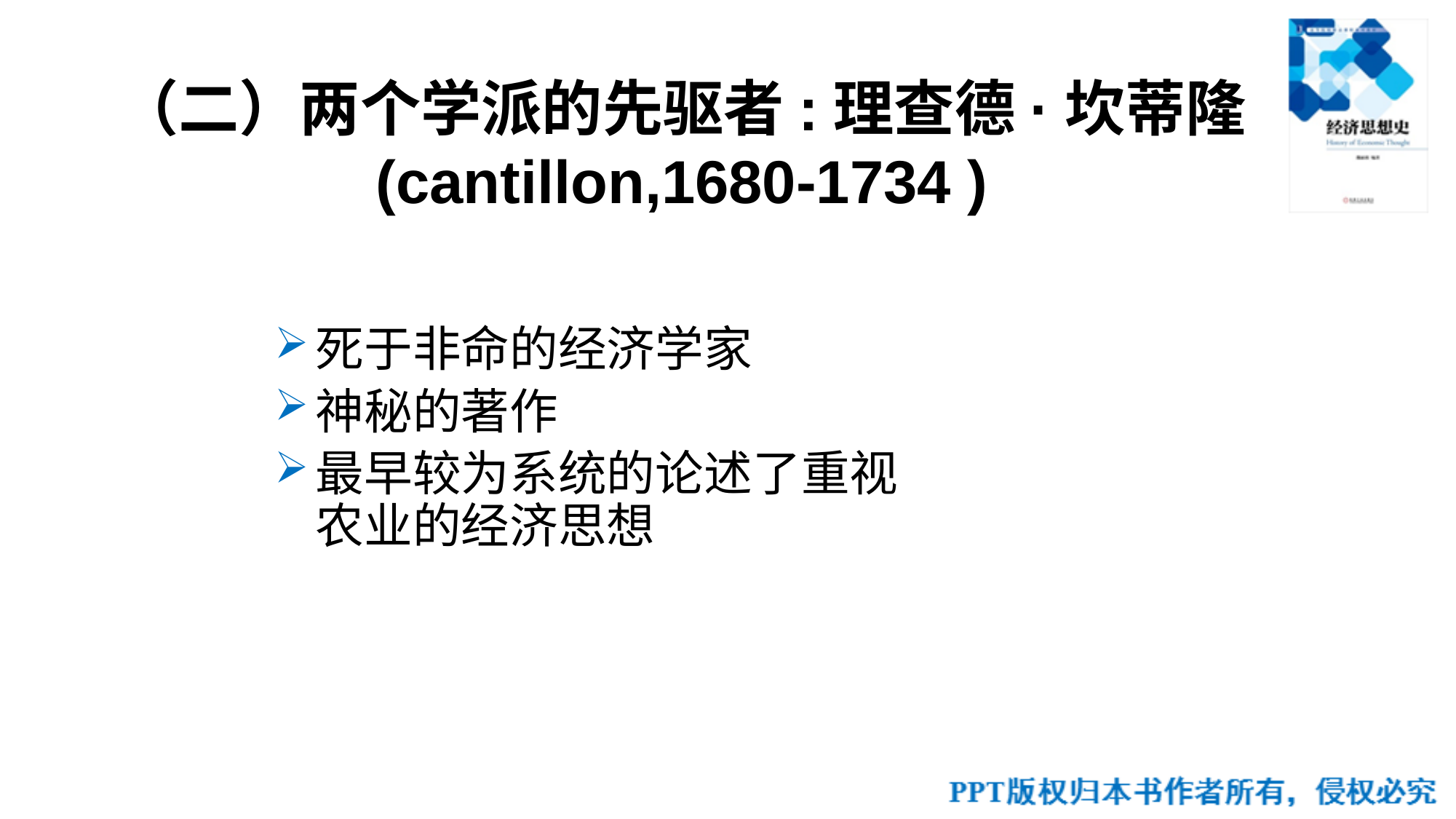

# （二）两个学派的先驱者:理查德·坎蒂隆 (cantillon,1680-1734 )

死于非命的经济学家
神秘的著作
最早较为系统的论述了重视农业的经济思想
63